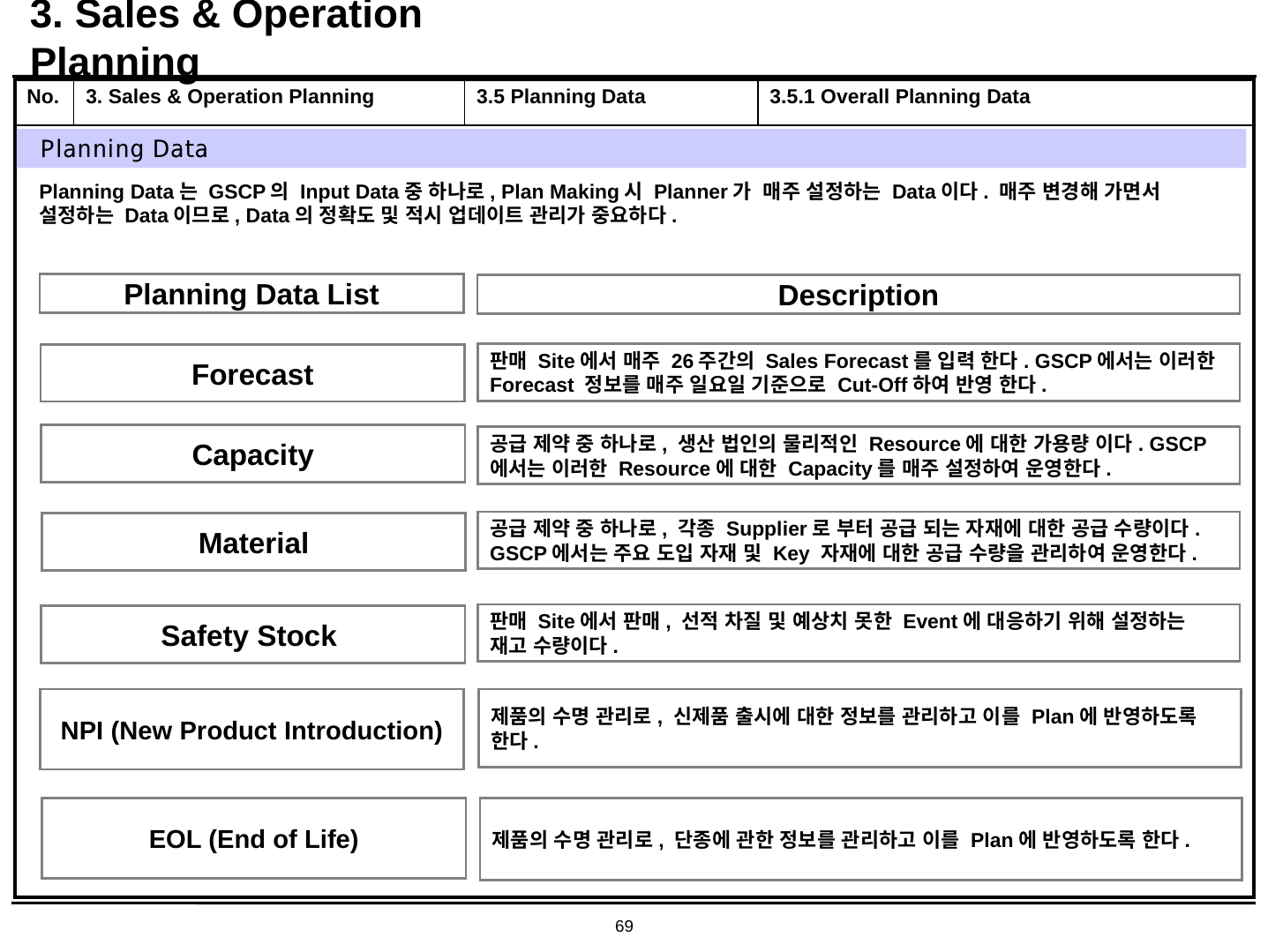

# 3. Sales & Operation Planning
| No. | 3. Sales & Operation Planning | 3.5 Planning Data | 3.5.1 Overall Planning Data |
| --- | --- | --- | --- |
|  |  |  |  |
Planning Data
Planning Data는 GSCP의 Input Data중 하나로, Plan Making시 Planner가  매주 설정하는 Data이다. 매주 변경해 가면서 설정하는 Data이므로, Data의 정확도 및 적시 업데이트 관리가 중요하다.
Planning Data List
Description
판매 Site에서 매주 26주간의 Sales Forecast를 입력 한다. GSCP에서는 이러한 Forecast 정보를 매주 일요일 기준으로 Cut-Off하여 반영 한다.
Forecast
Capacity
공급 제약 중 하나로, 생산 법인의 물리적인 Resource에 대한 가용량 이다. GSCP에서는 이러한 Resource에 대한 Capacity를 매주 설정하여 운영한다.
공급 제약 중 하나로, 각종 Supplier로 부터 공급 되는 자재에 대한 공급 수량이다. GSCP에서는 주요 도입 자재 및 Key 자재에 대한 공급 수량을 관리하여 운영한다.
Material
판매 Site에서 판매, 선적 차질 및 예상치 못한 Event에 대응하기 위해 설정하는   재고 수량이다.
Safety Stock
NPI (New Product Introduction)
제품의 수명 관리로, 신제품 출시에 대한 정보를 관리하고 이를 Plan에 반영하도록 한다.
EOL (End of Life)
제품의 수명 관리로, 단종에 관한 정보를 관리하고 이를 Plan에 반영하도록 한다.
69